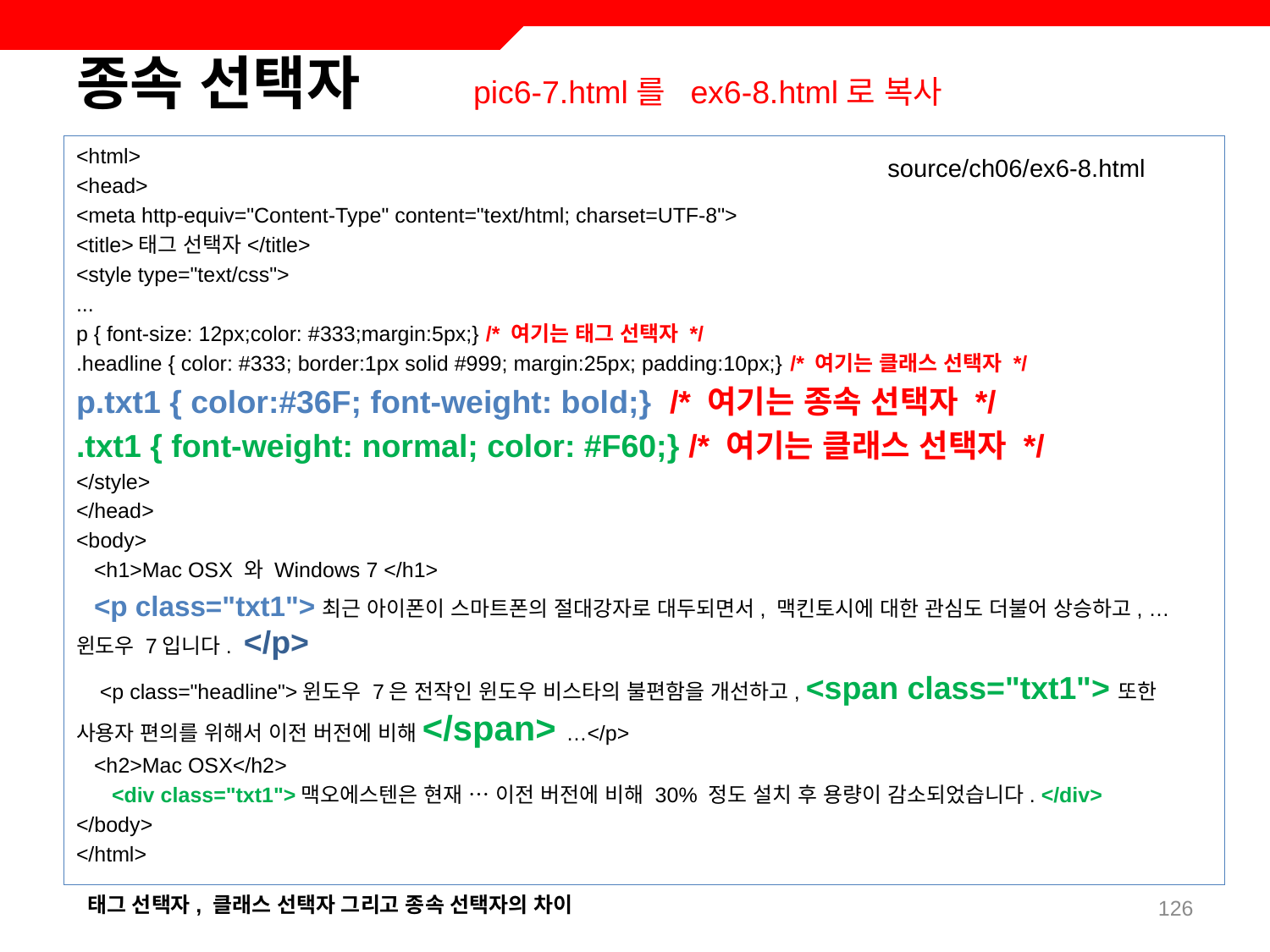

# 종속 선택자
pic6-7.html를  ex6-8.html로 복사
<html>
<head>
<meta http-equiv="Content-Type" content="text/html; charset=UTF-8">
<title>태그 선택자</title>
<style type="text/css">
...
p { font-size: 12px;color: #333;margin:5px;} /* 여기는 태그 선택자 */
.headline { color: #333; border:1px solid #999; margin:25px; padding:10px;} /* 여기는 클래스 선택자 */
p.txt1 { color:#36F; font-weight: bold;}  /* 여기는 종속 선택자 */
.txt1 { font-weight: normal; color: #F60;} /* 여기는 클래스 선택자 */
</style>
</head>
<body>
   <h1>Mac OSX 와 Windows 7 </h1>
   <p class="txt1">최근 아이폰이 스마트폰의 절대강자로 대두되면서, 맥킨토시에 대한 관심도 더불어 상승하고, … 윈도우 7입니다.  </p>
    <p class="headline">윈도우 7은 전작인 윈도우 비스타의 불편함을 개선하고, <span class="txt1">또한 사용자 편의를 위해서 이전 버전에 비해</span> …</p>
   <h2>Mac OSX</h2>
      <div class="txt1">맥오에스텐은 현재 … 이전 버전에 비해 30% 정도 설치 후 용량이 감소되었습니다. </div>
</body>
</html>
source/ch06/ex6-8.html
126
태그 선택자, 클래스 선택자 그리고 종속 선택자의 차이